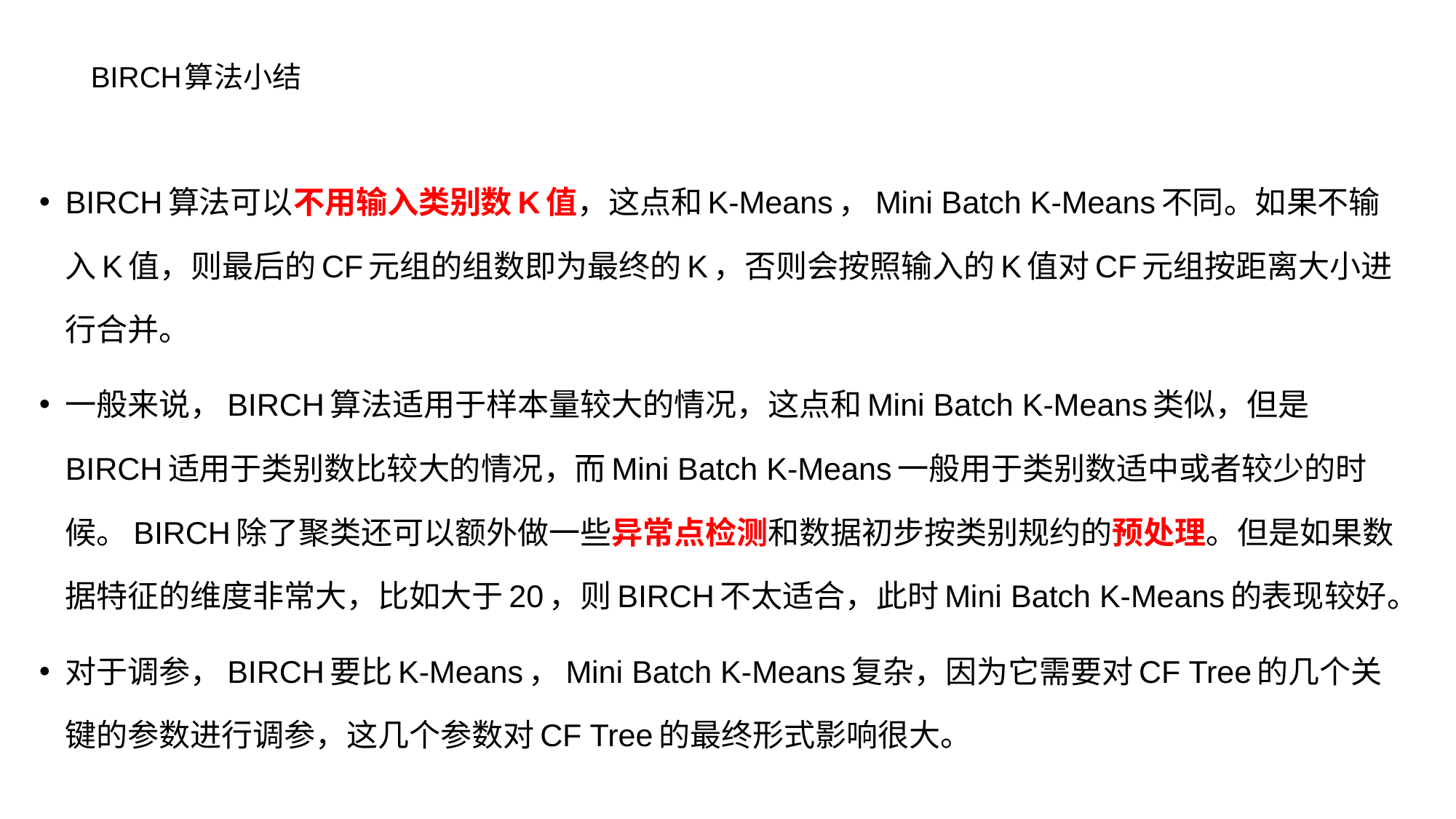

# BIRCH算法小结
BIRCH算法可以不用输入类别数K值，这点和K-Means，Mini Batch K-Means不同。如果不输入K值，则最后的CF元组的组数即为最终的K，否则会按照输入的K值对CF元组按距离大小进行合并。
一般来说，BIRCH算法适用于样本量较大的情况，这点和Mini Batch K-Means类似，但是BIRCH适用于类别数比较大的情况，而Mini Batch K-Means一般用于类别数适中或者较少的时候。BIRCH除了聚类还可以额外做一些异常点检测和数据初步按类别规约的预处理。但是如果数据特征的维度非常大，比如大于20，则BIRCH不太适合，此时Mini Batch K-Means的表现较好。
对于调参，BIRCH要比K-Means，Mini Batch K-Means复杂，因为它需要对CF Tree的几个关键的参数进行调参，这几个参数对CF Tree的最终形式影响很大。